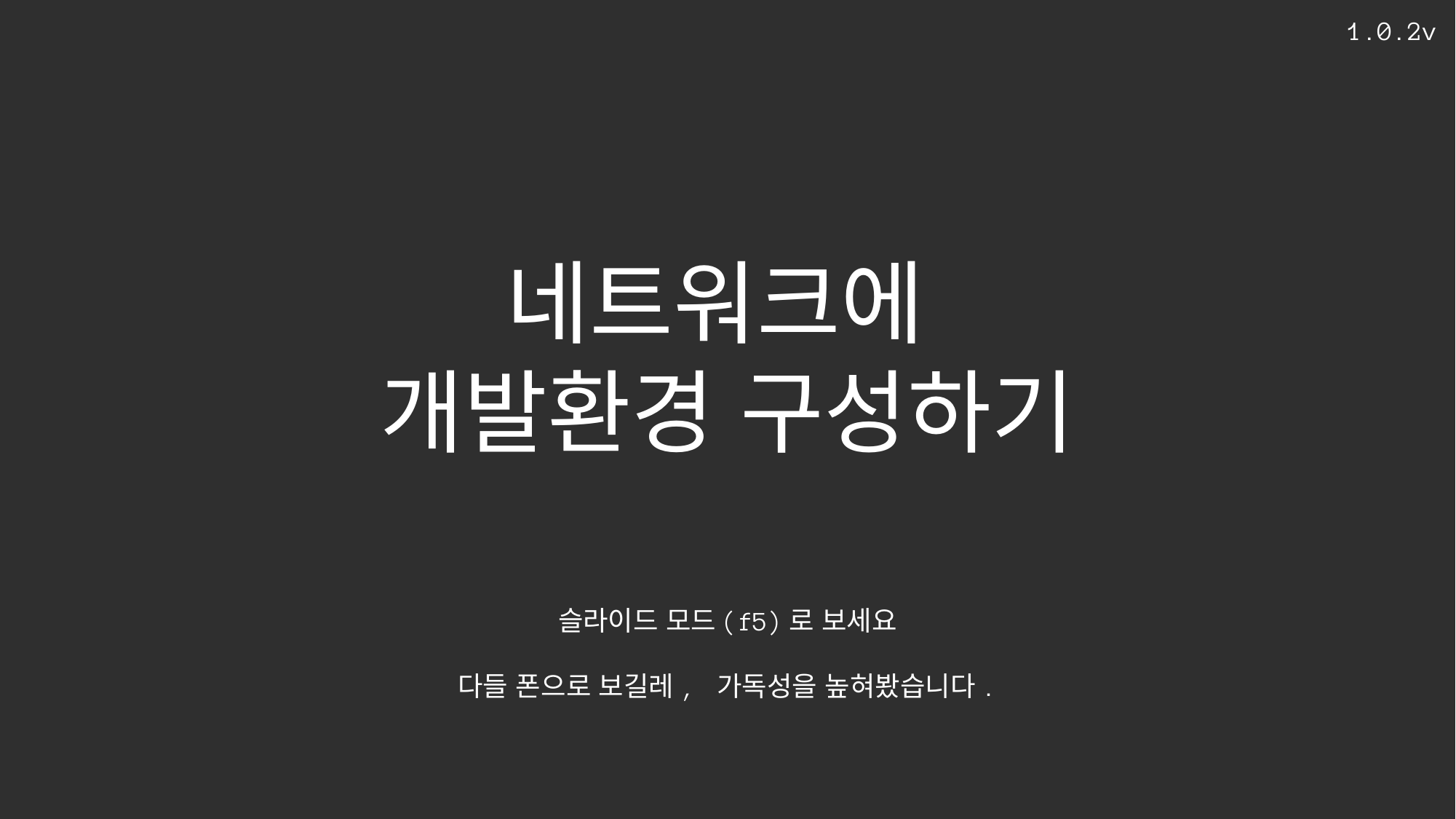

1.0.2v
네트워크에
개발환경 구성하기
슬라이드 모드(f5)로 보세요

다들 폰으로 보길레, 가독성을 높혀봤습니다.